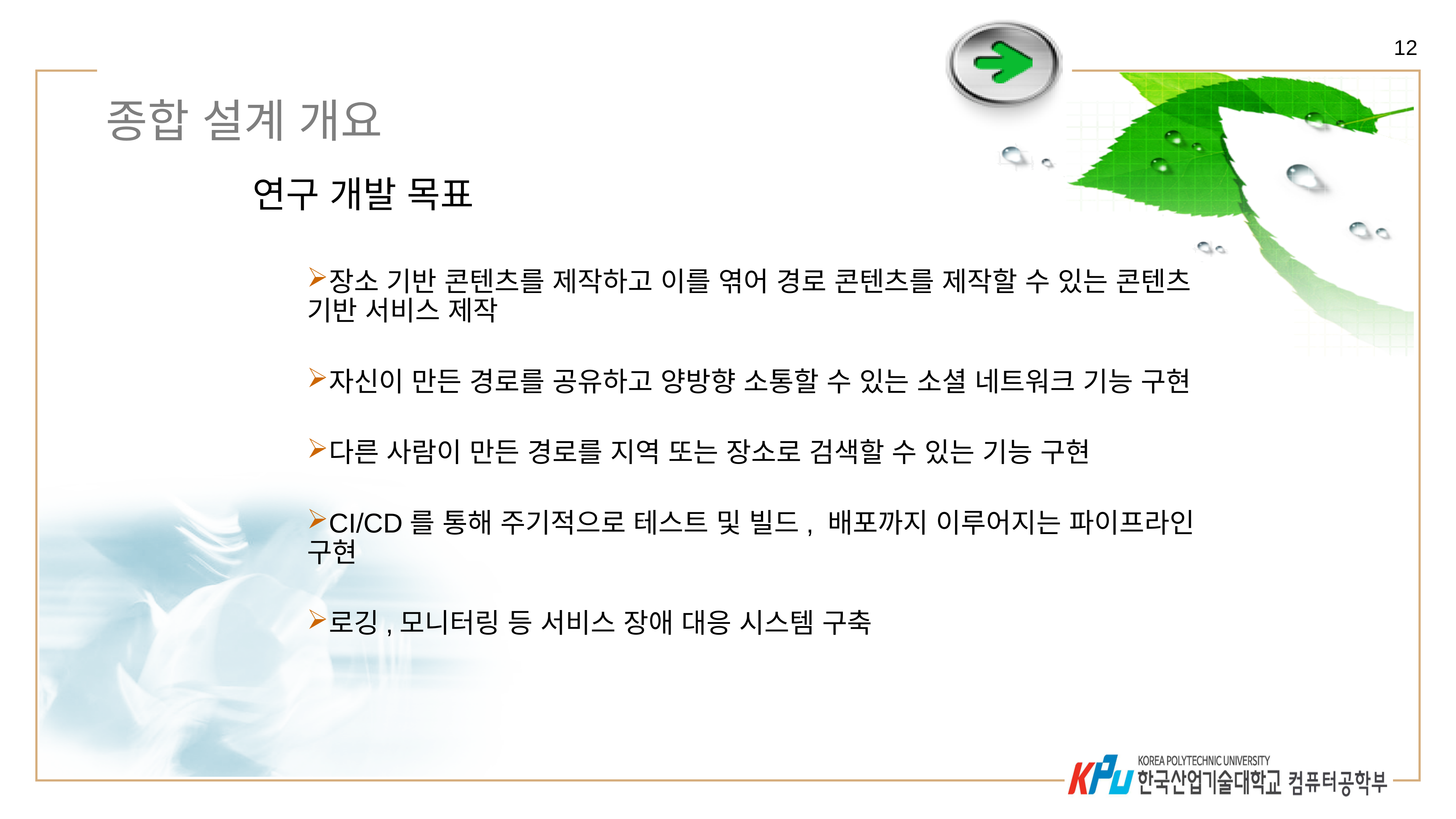

12
# 종합 설계 개요
연구 개발 목표

장소 기반 콘텐츠를 제작하고 이를 엮어 경로 콘텐츠를 제작할 수 있는 콘텐츠 기반 서비스 제작

자신이 만든 경로를 공유하고 양방향 소통할 수 있는 소셜 네트워크 기능 구현

다른 사람이 만든 경로를 지역 또는 장소로 검색할 수 있는 기능 구현

CI/CD를 통해 주기적으로 테스트 및 빌드, 배포까지 이루어지는 파이프라인 구현

로깅,모니터링 등 서비스 장애 대응 시스템 구축